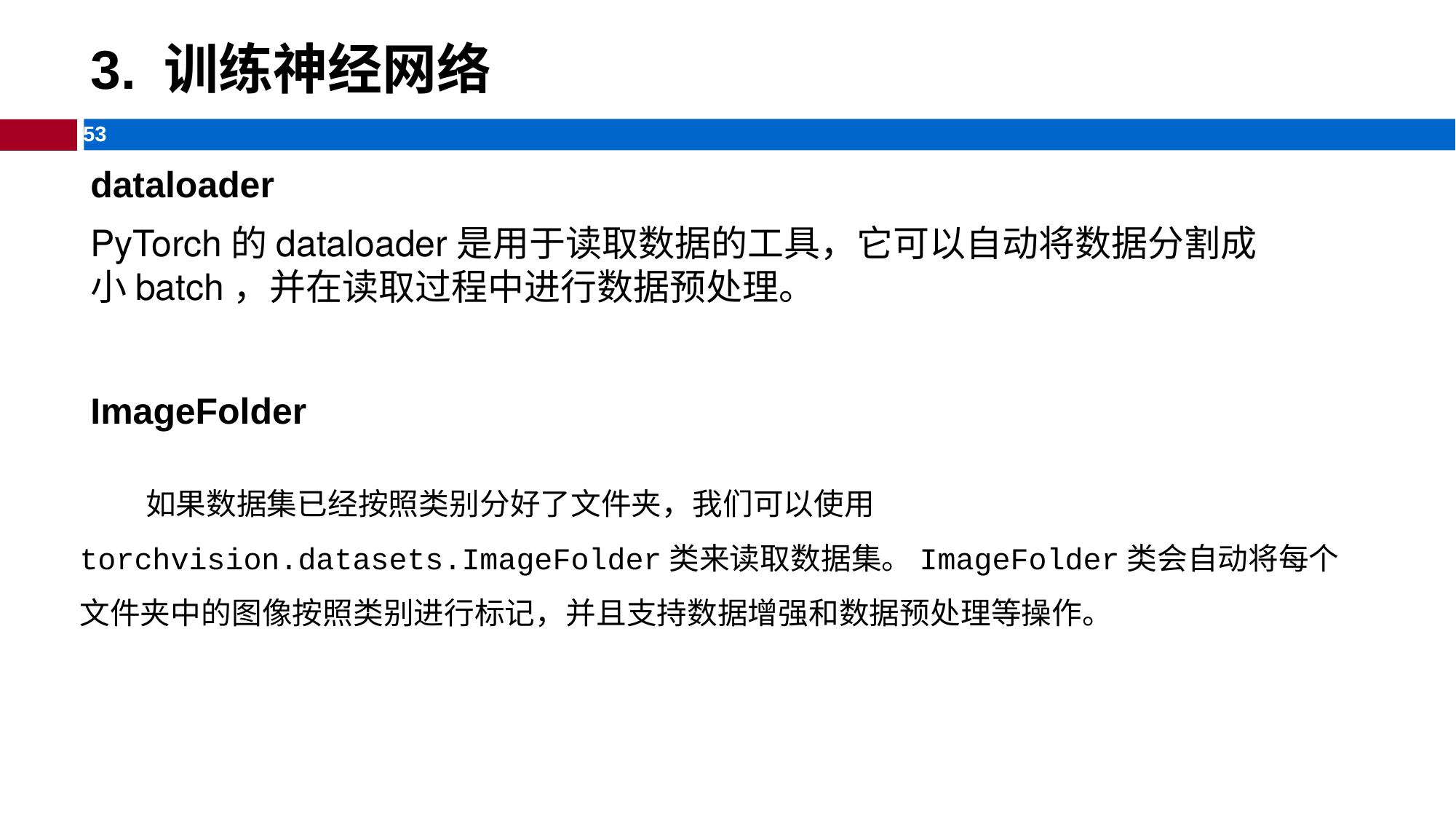

# 3. 训练神经网络
dataloader
PyTorch的dataloader是用于读取数据的工具，它可以自动将数据分割成小batch，并在读取过程中进行数据预处理。
ImageFolder
       如果数据集已经按照类别分好了文件夹，我们可以使用torchvision.datasets.ImageFolder类来读取数据集。ImageFolder类会自动将每个文件夹中的图像按照类别进行标记，并且支持数据增强和数据预处理等操作。